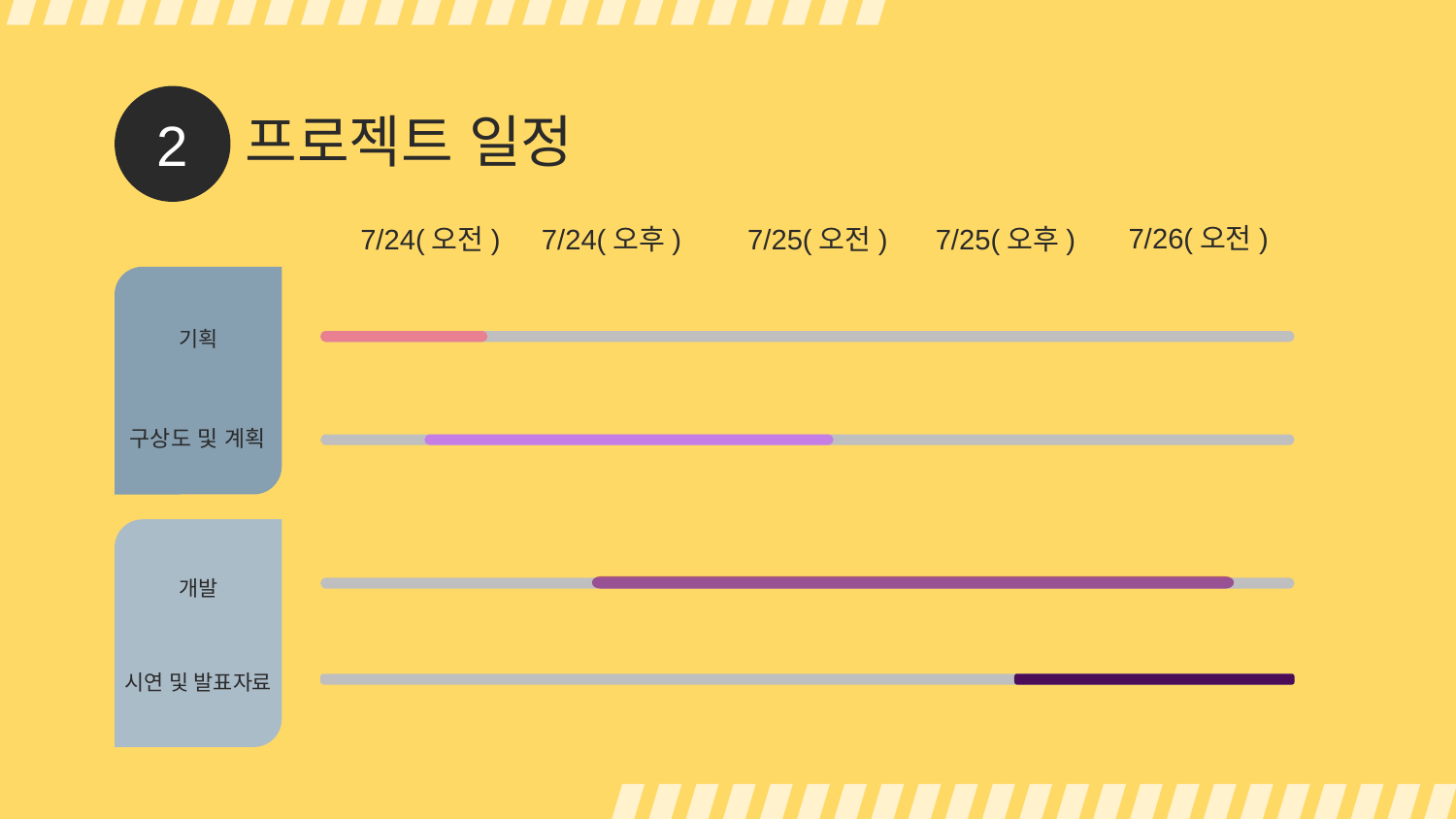

2
# 프로젝트 일정
7/26(오전)
7/24(오전)
7/24(오후)
7/25(오전)
7/25(오후)

기획

구상도 및 계획

개발
시연 및 발표자료